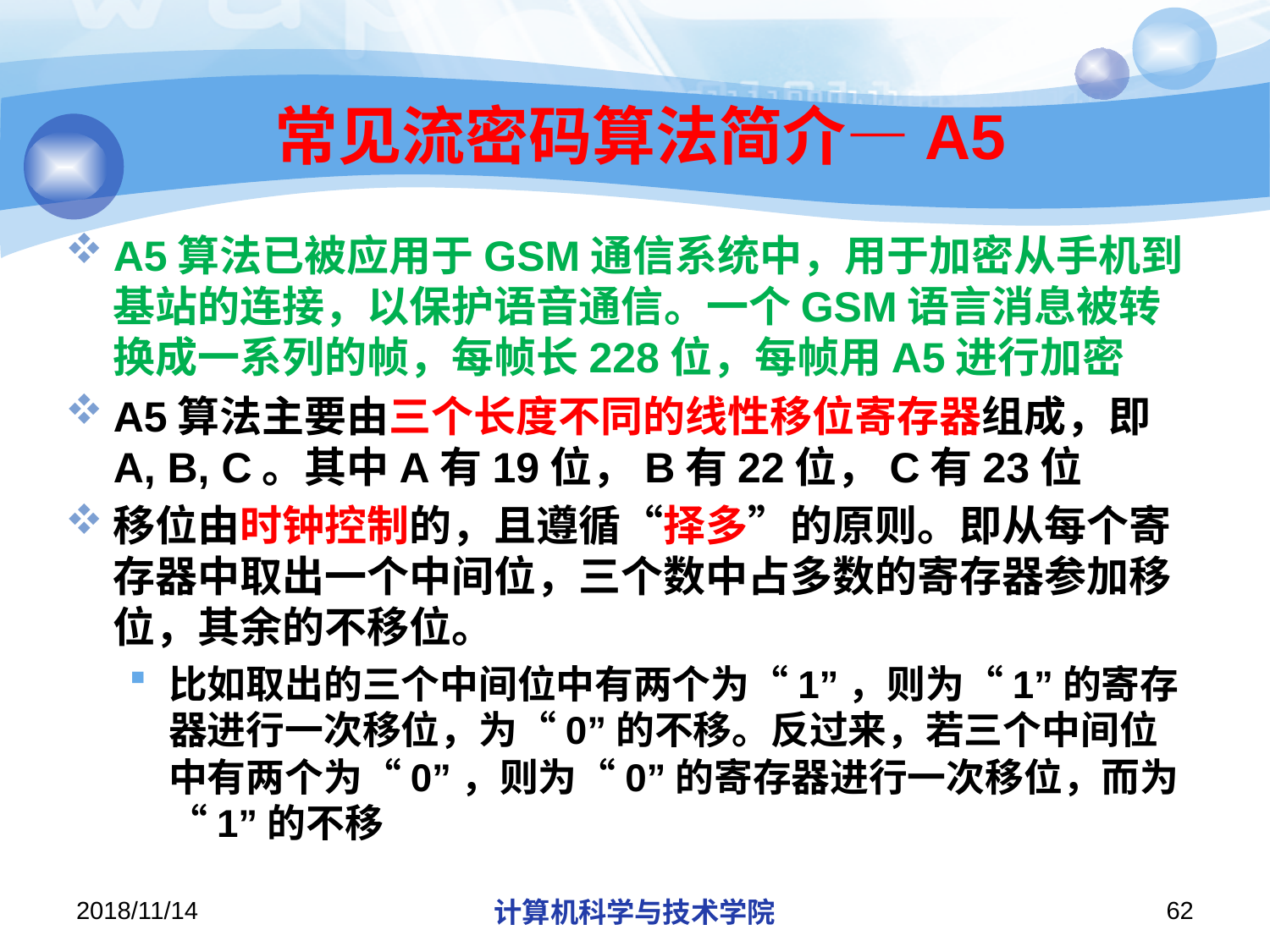

# 常见流密码算法简介—A5
A5算法已被应用于GSM通信系统中，用于加密从手机到基站的连接，以保护语音通信。一个GSM语言消息被转换成一系列的帧，每帧长228位，每帧用A5进行加密
A5算法主要由三个长度不同的线性移位寄存器组成，即A, B, C。其中A有19位，B有22位，C有23位
移位由时钟控制的，且遵循“择多”的原则。即从每个寄存器中取出一个中间位，三个数中占多数的寄存器参加移位，其余的不移位。
比如取出的三个中间位中有两个为“1”，则为“1”的寄存器进行一次移位，为“0”的不移。反过来，若三个中间位中有两个为“0”，则为“0”的寄存器进行一次移位，而为“1”的不移

2018/11/14
计算机科学与技术学院
62